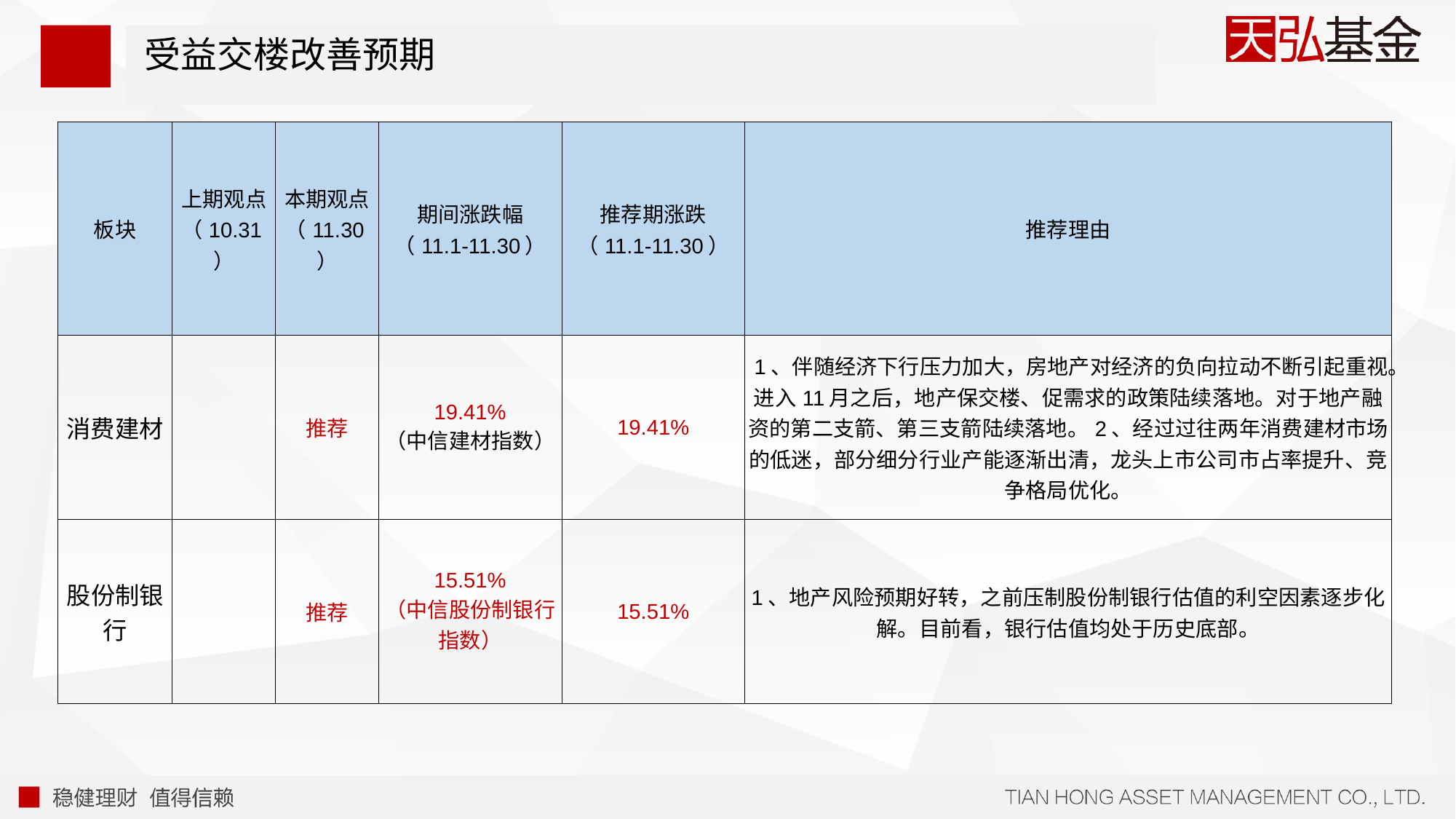

# 受益交楼改善预期
| 板块 | 上期观点 （10.31） | 本期观点 （11.30） | 期间涨跌幅 （11.1-11.30） | 推荐期涨跌 （11.1-11.30） | 推荐理由 |
| --- | --- | --- | --- | --- | --- |
| 消费建材 |  | 推荐 | 19.41% （中信建材指数） | 19.41% | 1、伴随经济下行压力加大，房地产对经济的负向拉动不断引起重视。进入11月之后，地产保交楼、促需求的政策陆续落地。对于地产融资的第二支箭、第三支箭陆续落地。2、经过过往两年消费建材市场的低迷，部分细分行业产能逐渐出清，龙头上市公司市占率提升、竞争格局优化。 |
| 股份制银行 |  | 推荐 | 15.51% （中信股份制银行指数） | 15.51% | 1、地产风险预期好转，之前压制股份制银行估值的利空因素逐步化解。目前看，银行估值均处于历史底部。 |